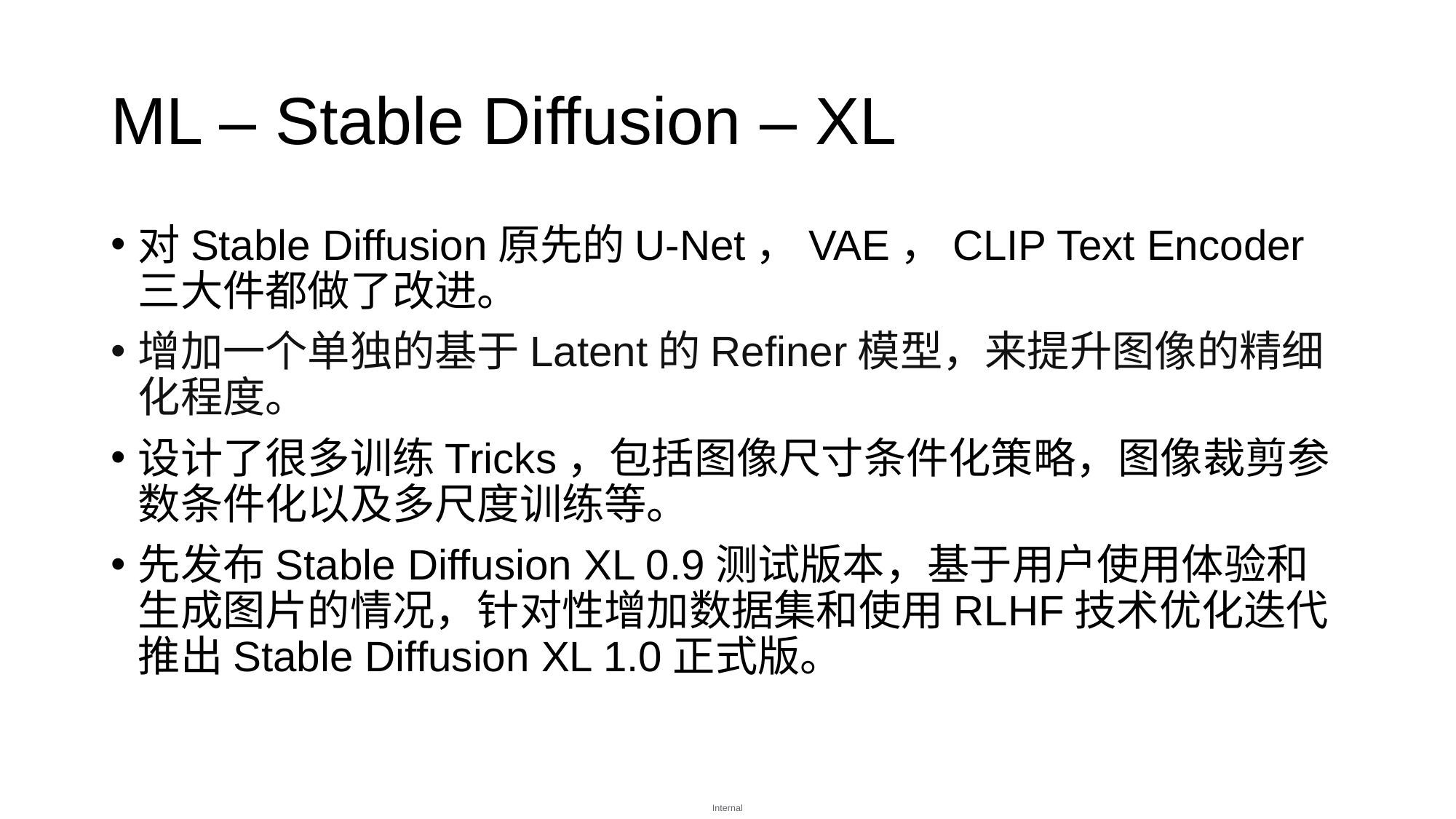

# ML – Stable Diffusion – XL
对Stable Diffusion原先的U-Net，VAE，CLIP Text Encoder三大件都做了改进。
增加一个单独的基于Latent的Refiner模型，来提升图像的精细化程度。
设计了很多训练Tricks，包括图像尺寸条件化策略，图像裁剪参数条件化以及多尺度训练等。
先发布Stable Diffusion XL 0.9测试版本，基于用户使用体验和生成图片的情况，针对性增加数据集和使用RLHF技术优化迭代推出Stable Diffusion XL 1.0正式版。